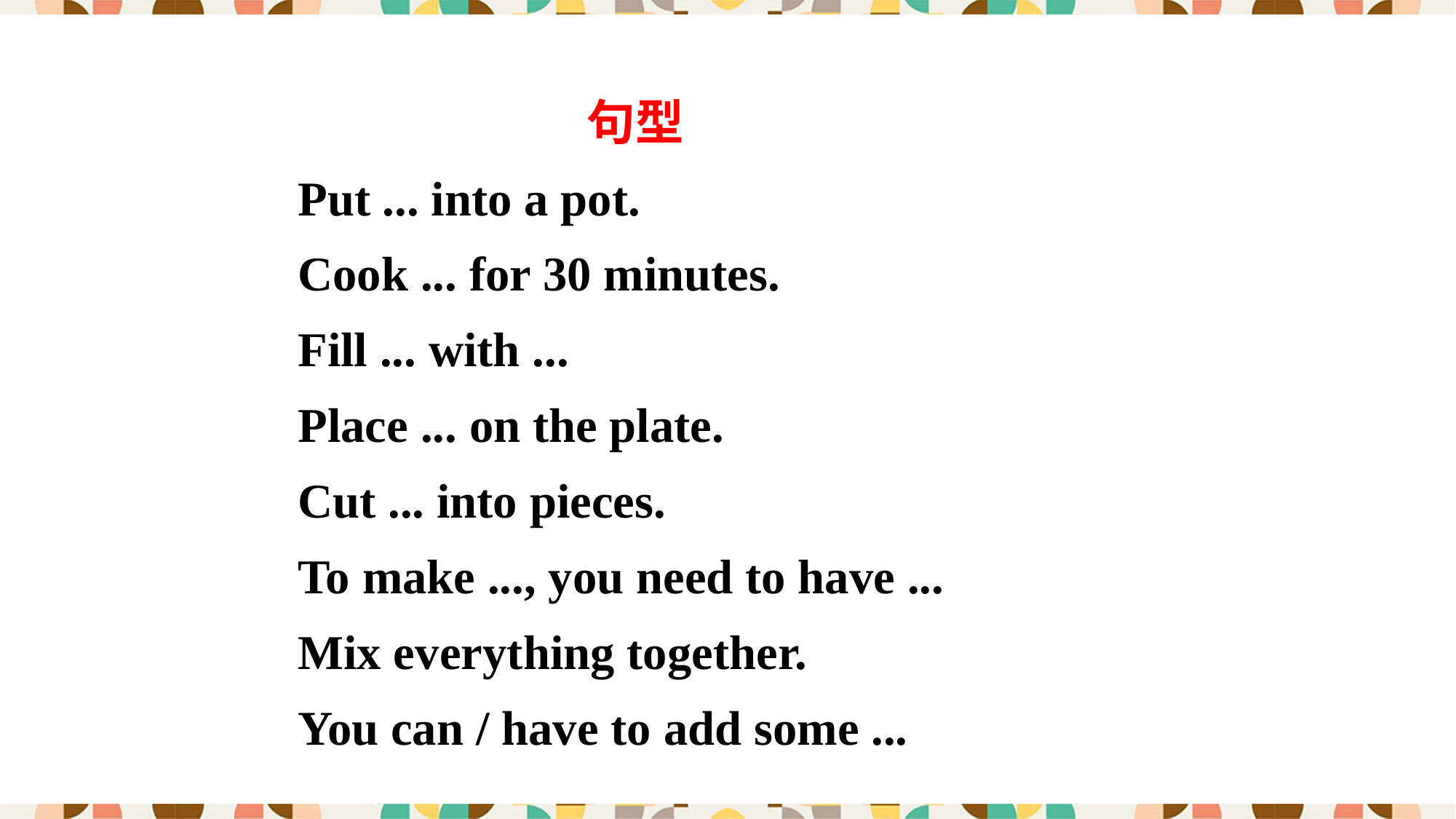

句型
Put ... into a pot.
Cook ... for 30 minutes.
Fill ... with ...
Place ... on the plate.
Cut ... into pieces.
To make ..., you need to have ...
Mix everything together.
You can / have to add some ...